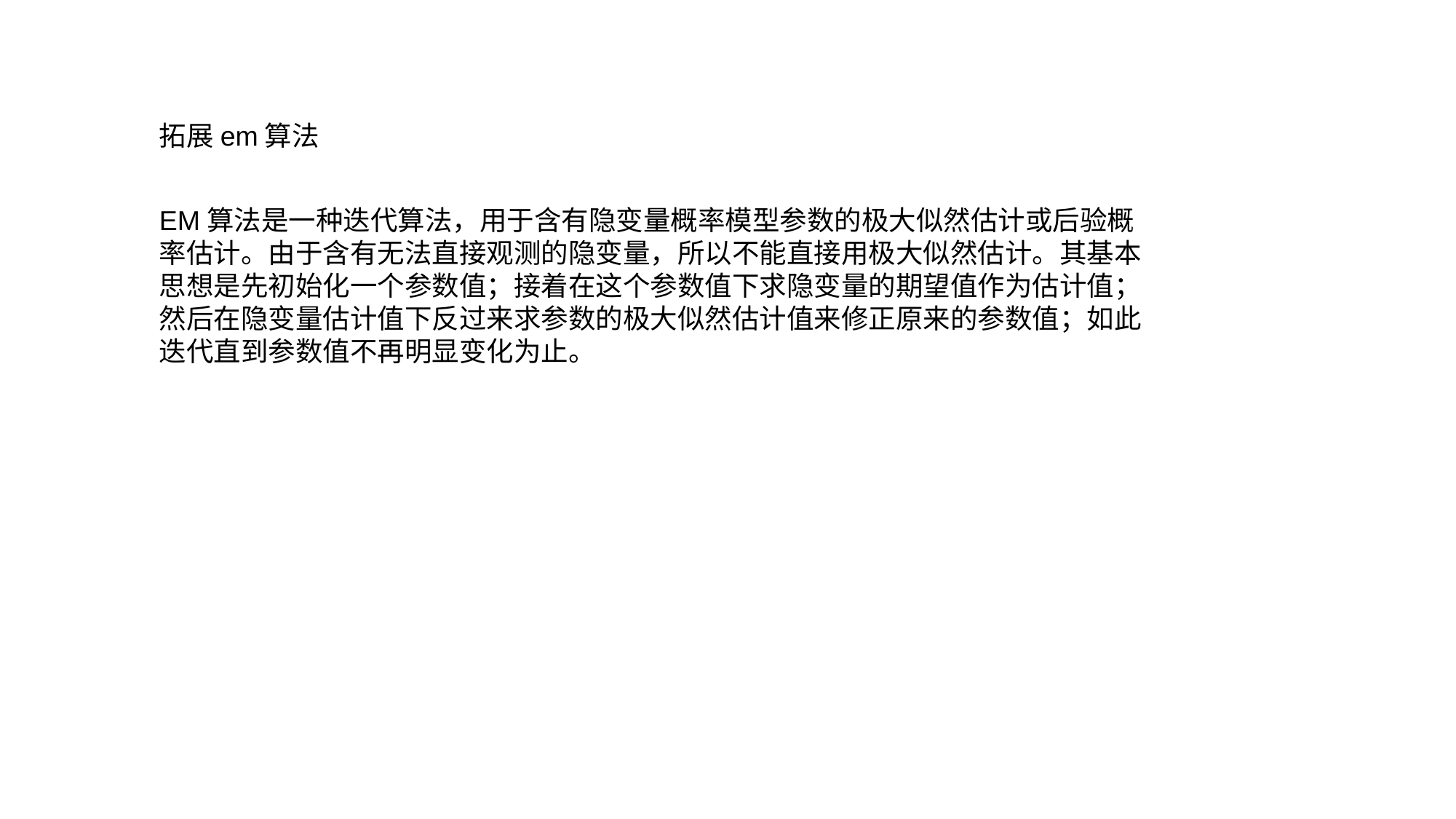

拓展em算法
EM算法是一种迭代算法，用于含有隐变量概率模型参数的极大似然估计或后验概率估计。由于含有无法直接观测的隐变量，所以不能直接用极大似然估计。其基本思想是先初始化一个参数值；接着在这个参数值下求隐变量的期望值作为估计值；然后在隐变量估计值下反过来求参数的极大似然估计值来修正原来的参数值；如此迭代直到参数值不再明显变化为止。